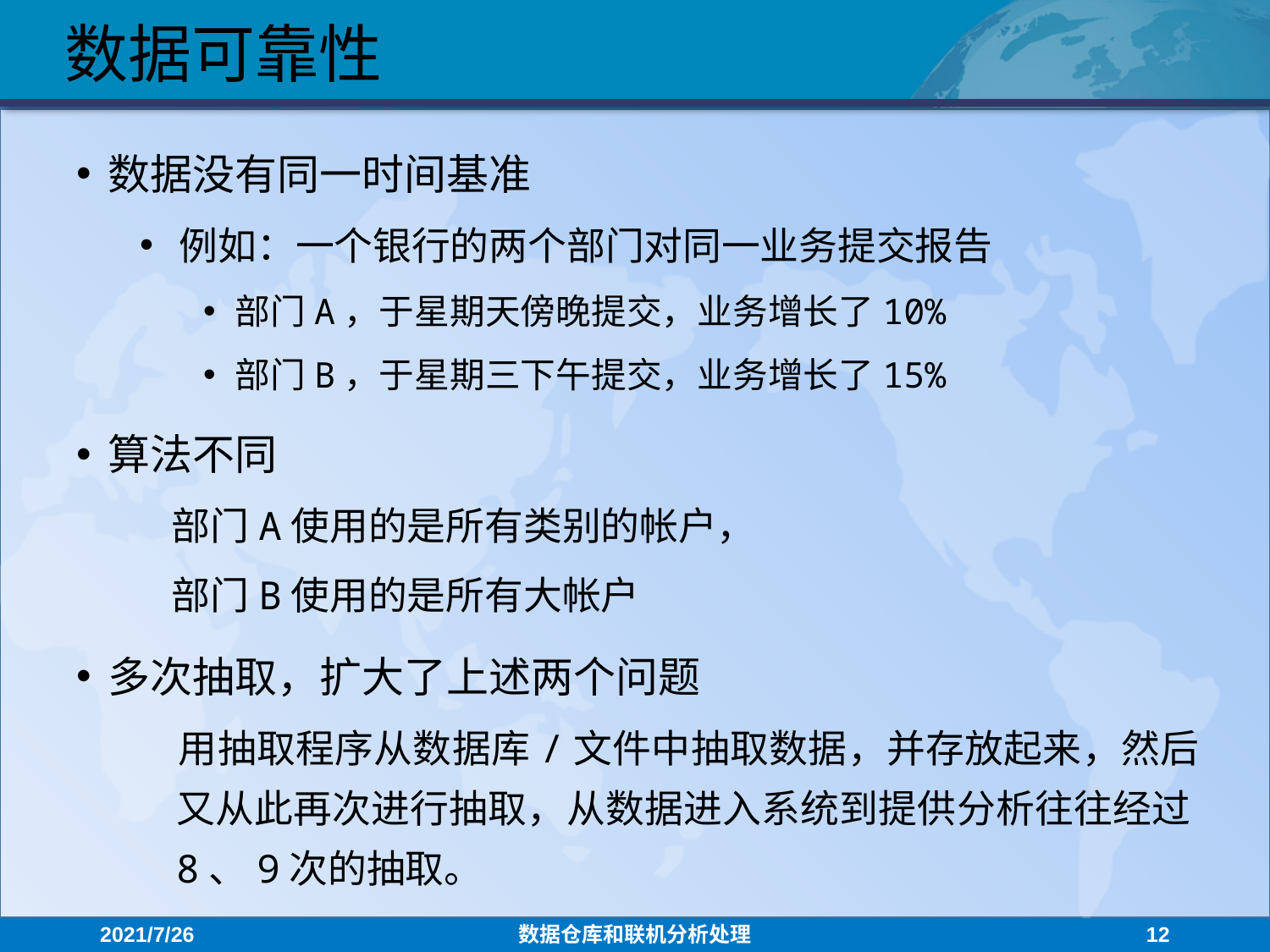

数据可靠性
数据没有同一时间基准
例如：一个银行的两个部门对同一业务提交报告
部门A，于星期天傍晚提交，业务增长了10%
部门B，于星期三下午提交，业务增长了15%
算法不同
   部门A使用的是所有类别的帐户，
   部门B使用的是所有大帐户
多次抽取，扩大了上述两个问题
    用抽取程序从数据库/文件中抽取数据，并存放起来，然后又从此再次进行抽取，从数据进入系统到提供分析往往经过8、9次的抽取。
2021/7/26
数据仓库和联机分析处理
12